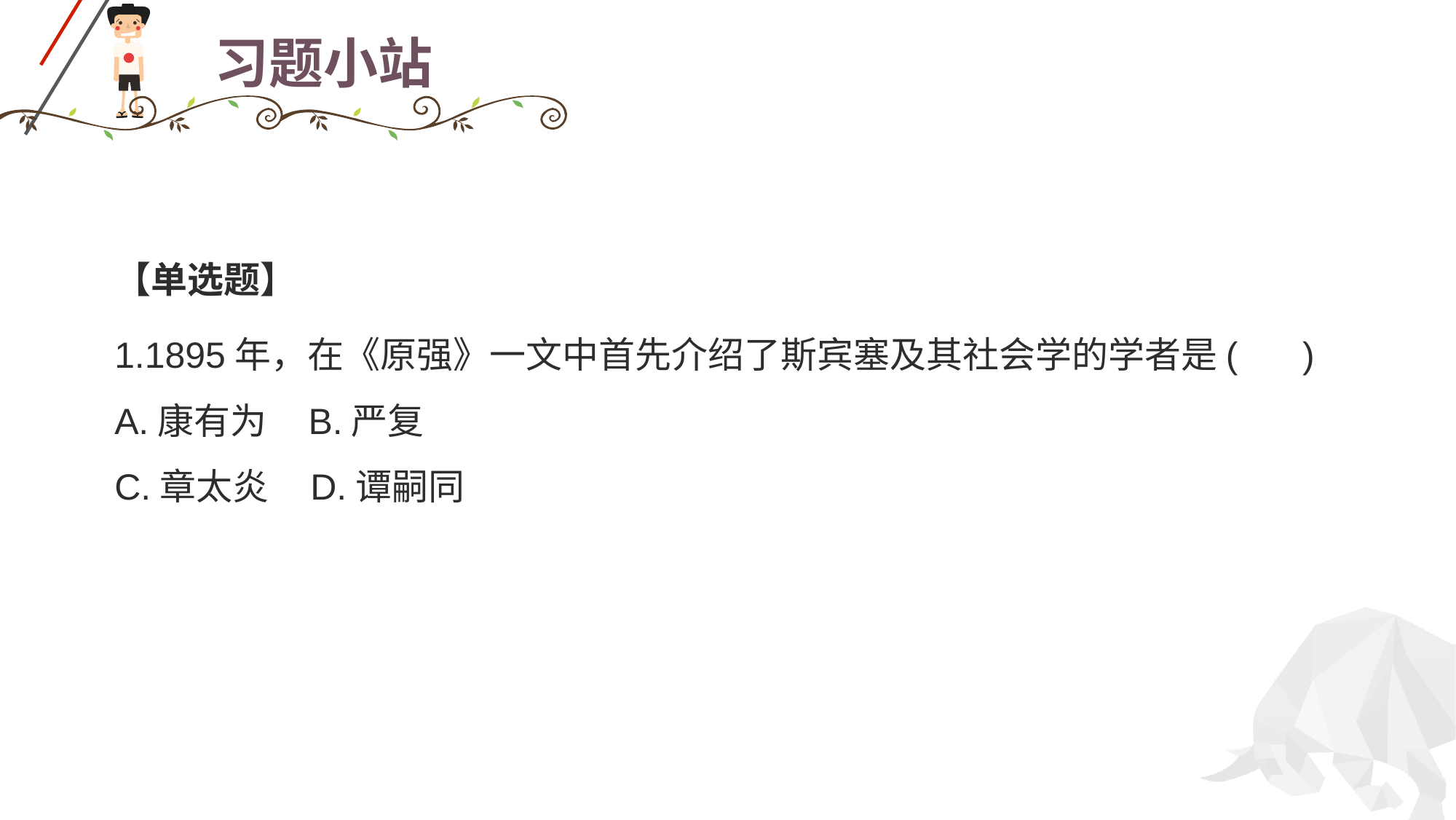

1.3第三节 中国社会学百年

# 习题小站

【单选题】
1.1895年，在《原强》一文中首先介绍了斯宾塞及其社会学的学者是(      )
A.康有为    B.严复
C.章太炎    D.谭嗣同